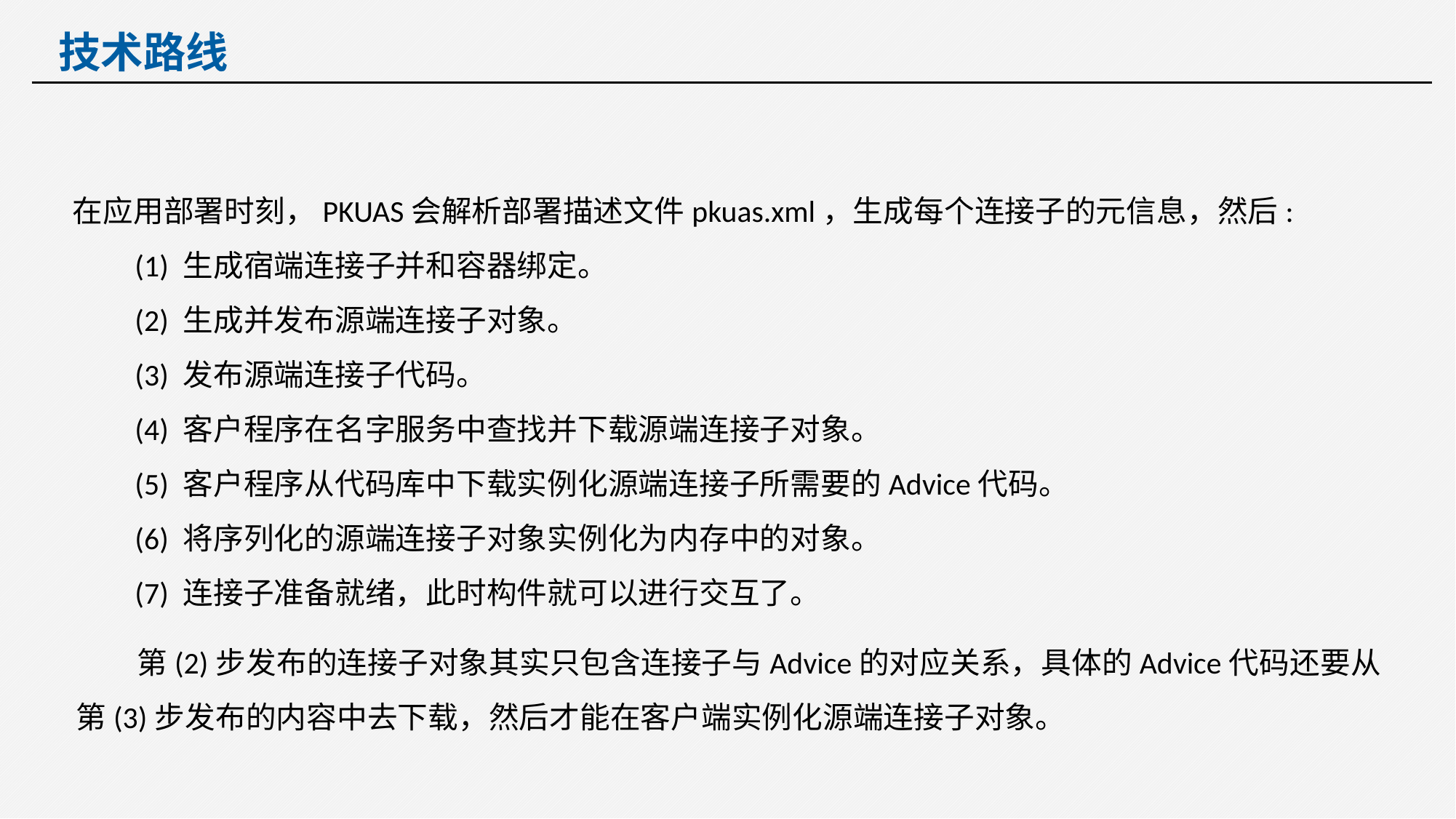

技术路线
在应用部署时刻，PKUAS会解析部署描述文件pkuas.xml，生成每个连接子的元信息，然后:
         (1) 生成宿端连接子并和容器绑定。
         (2) 生成并发布源端连接子对象。
         (3) 发布源端连接子代码。
         (4) 客户程序在名字服务中查找并下载源端连接子对象。
         (5) 客户程序从代码库中下载实例化源端连接子所需要的Advice代码。
         (6) 将序列化的源端连接子对象实例化为内存中的对象。
         (7) 连接子准备就绪，此时构件就可以进行交互了。
        第(2)步发布的连接子对象其实只包含连接子与Advice的对应关系，具体的Advice代码还要从第(3)步发布的内容中去下载，然后才能在客户端实例化源端连接子对象。